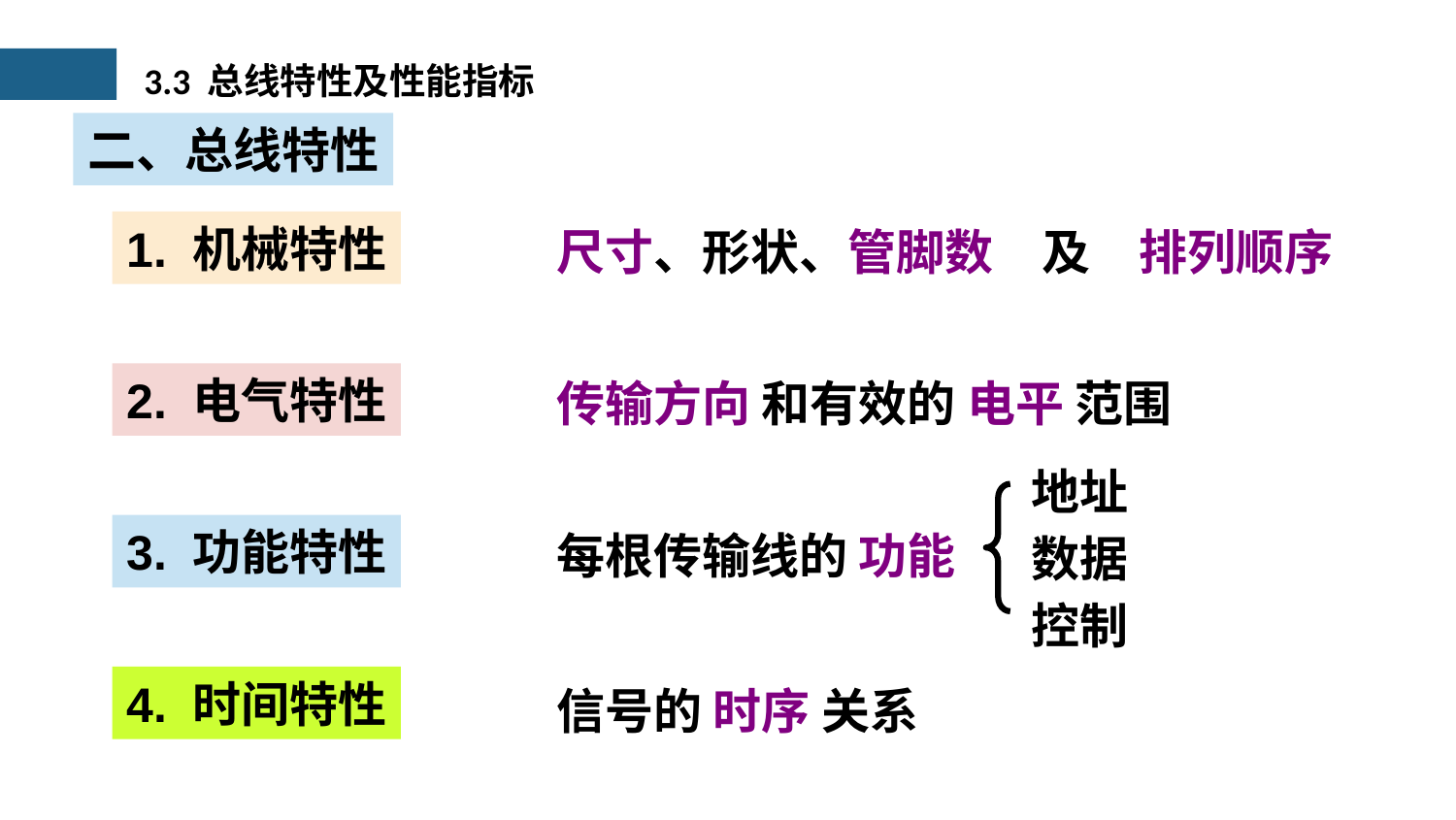

3.3 总线特性及性能指标
二、总线特性
1. 机械特性
2. 电气特性
3. 功能特性
4. 时间特性
尺寸、形状、管脚数　及　排列顺序
传输方向 和有效的 电平 范围
地址
数据
控制

每根传输线的 功能
信号的 时序 关系